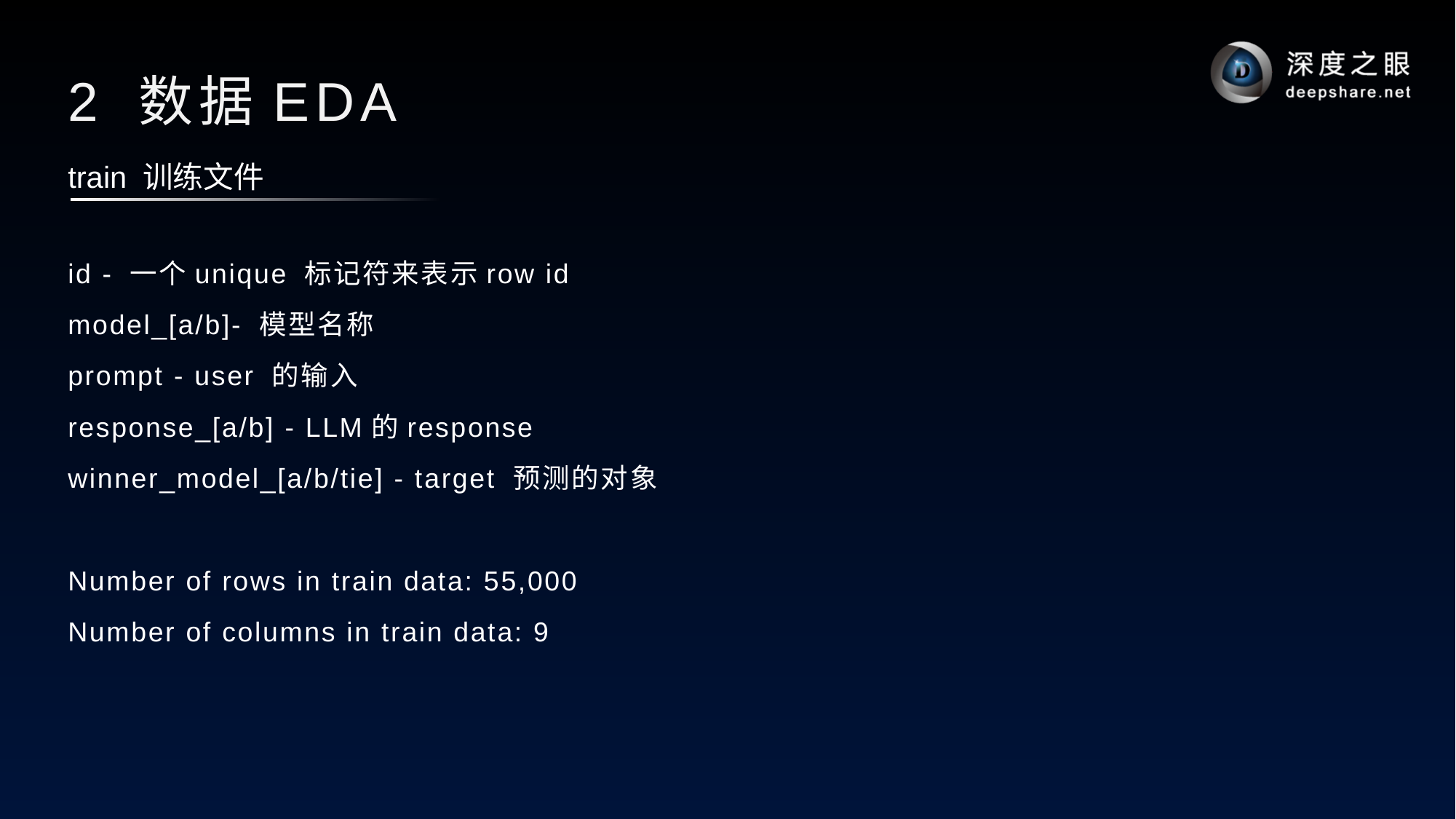

# 2 数据EDA
train 训练文件
id - 一个unique 标记符来表示row id
model_[a/b]- 模型名称
prompt - user 的输入
response_[a/b] - LLM的response
winner_model_[a/b/tie] - target 预测的对象

Number of rows in train data: 55,000
Number of columns in train data: 9